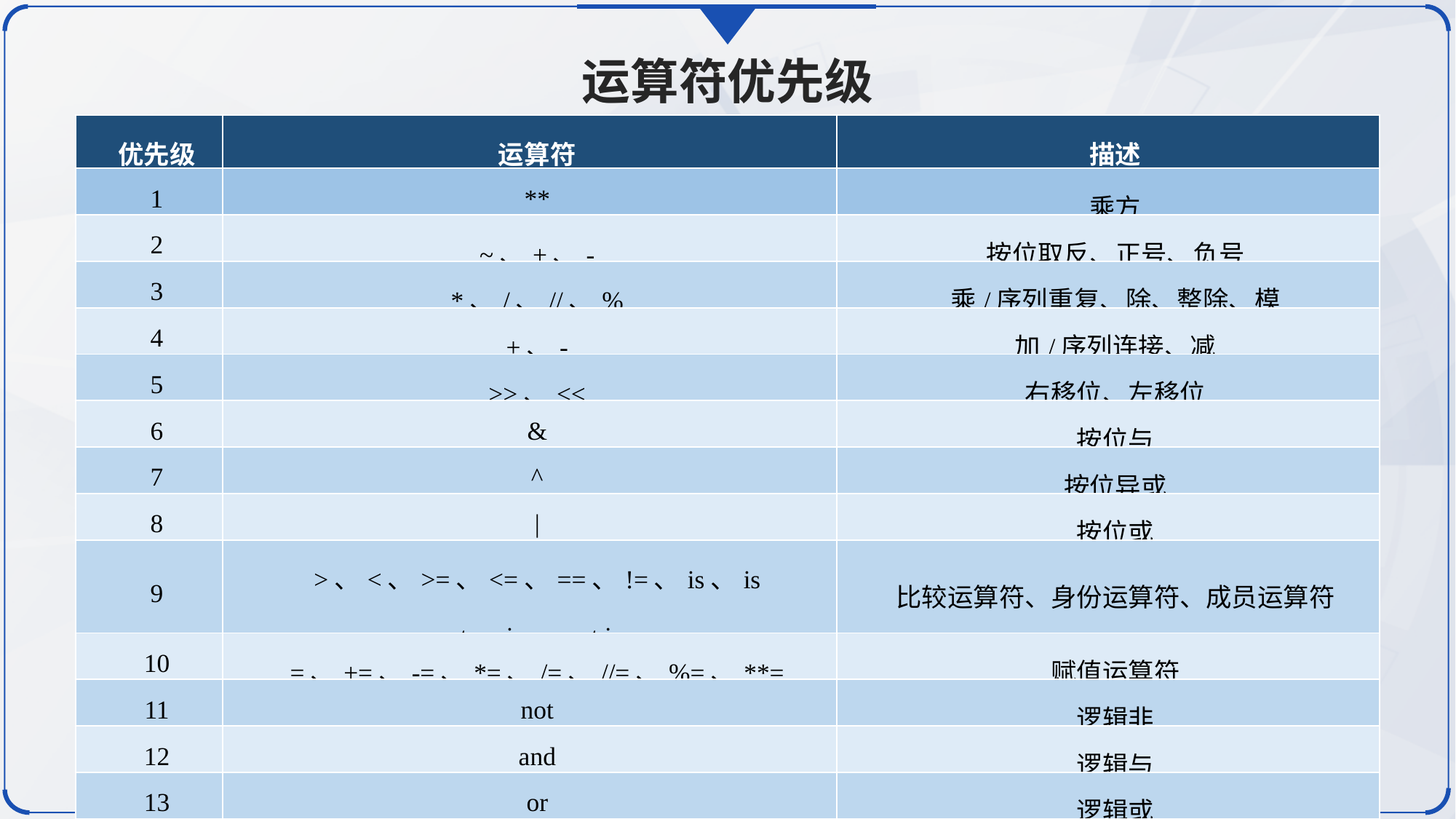

运算符优先级
| 优先级 | 运算符 | 描述 |
| --- | --- | --- |
| 1 | \*\* | 乘方 |
| 2 | ~、+、- | 按位取反、正号、负号 |
| 3 | \*、/、//、% | 乘/序列重复、除、整除、模 |
| 4 | +、- | 加/序列连接、减 |
| 5 | >>、<< | 右移位、左移位 |
| 6 | & | 按位与 |
| 7 | ^ | 按位异或 |
| 8 | | | 按位或 |
| 9 | >、<、>=、<=、==、!=、is、is not、in、not in | 比较运算符、身份运算符、成员运算符 |
| 10 | =、+=、-=、\*=、/=、//=、%=、\*\*= | 赋值运算符 |
| 11 | not | 逻辑非 |
| 12 | and | 逻辑与 |
| 13 | or | 逻辑或 |